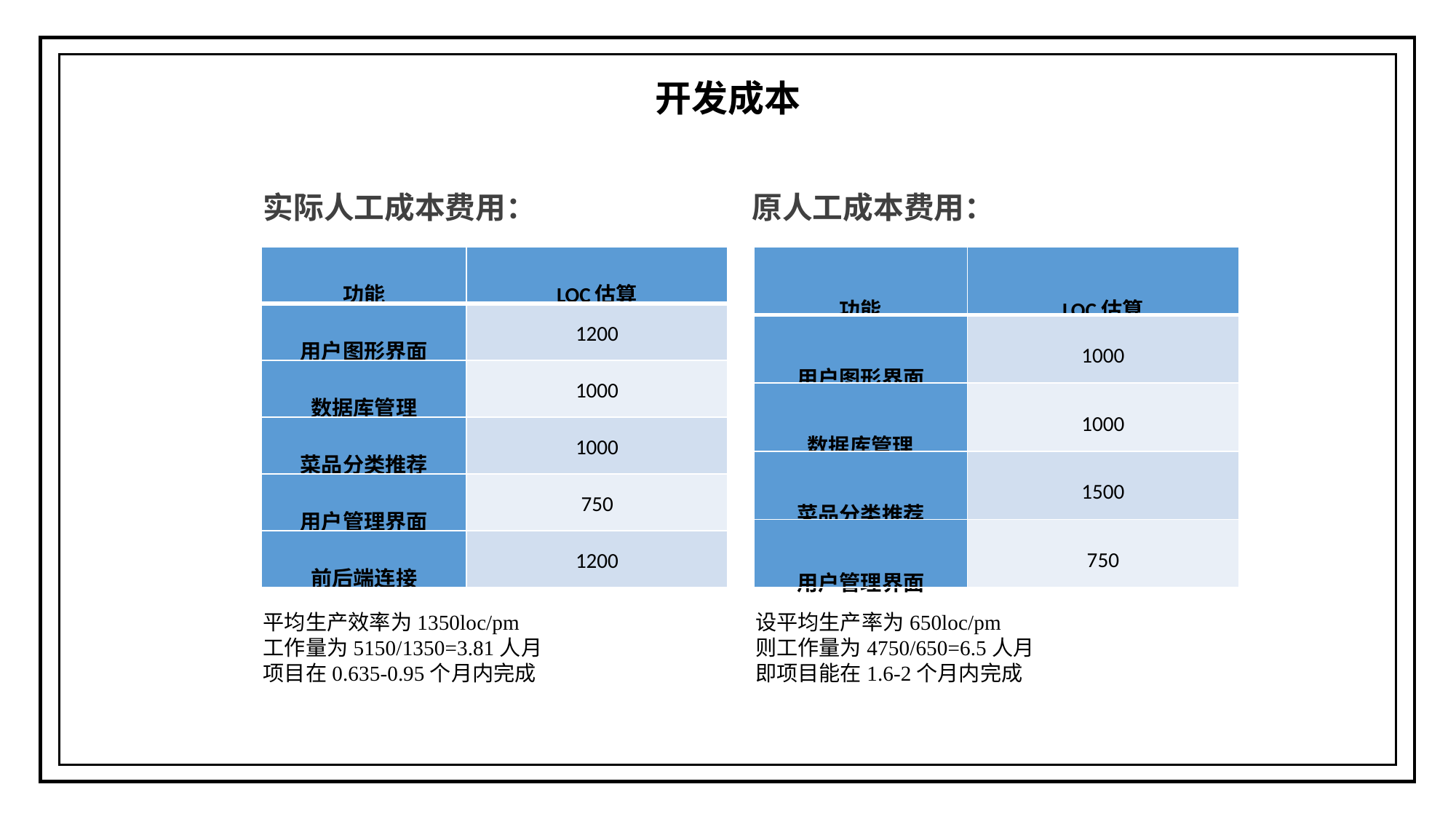

开发成本
实际人工成本费用：
原人工成本费用：
| 功能 | LOC估算 |
| --- | --- |
| 用户图形界面 | 1200 |
| 数据库管理 | 1000 |
| 菜品分类推荐 | 1000 |
| 用户管理界面 | 750 |
| 前后端连接 | 1200 |
| 功能 | LOC估算 |
| --- | --- |
| 用户图形界面 | 1000 |
| 数据库管理 | 1000 |
| 菜品分类推荐 | 1500 |
| 用户管理界面 | 750 |
设平均生产率为650loc/pm
则工作量为4750/650=6.5人月
即项目能在1.6-2个月内完成
平均生产效率为1350loc/pm
工作量为5150/1350=3.81人月
项目在0.635-0.95个月内完成